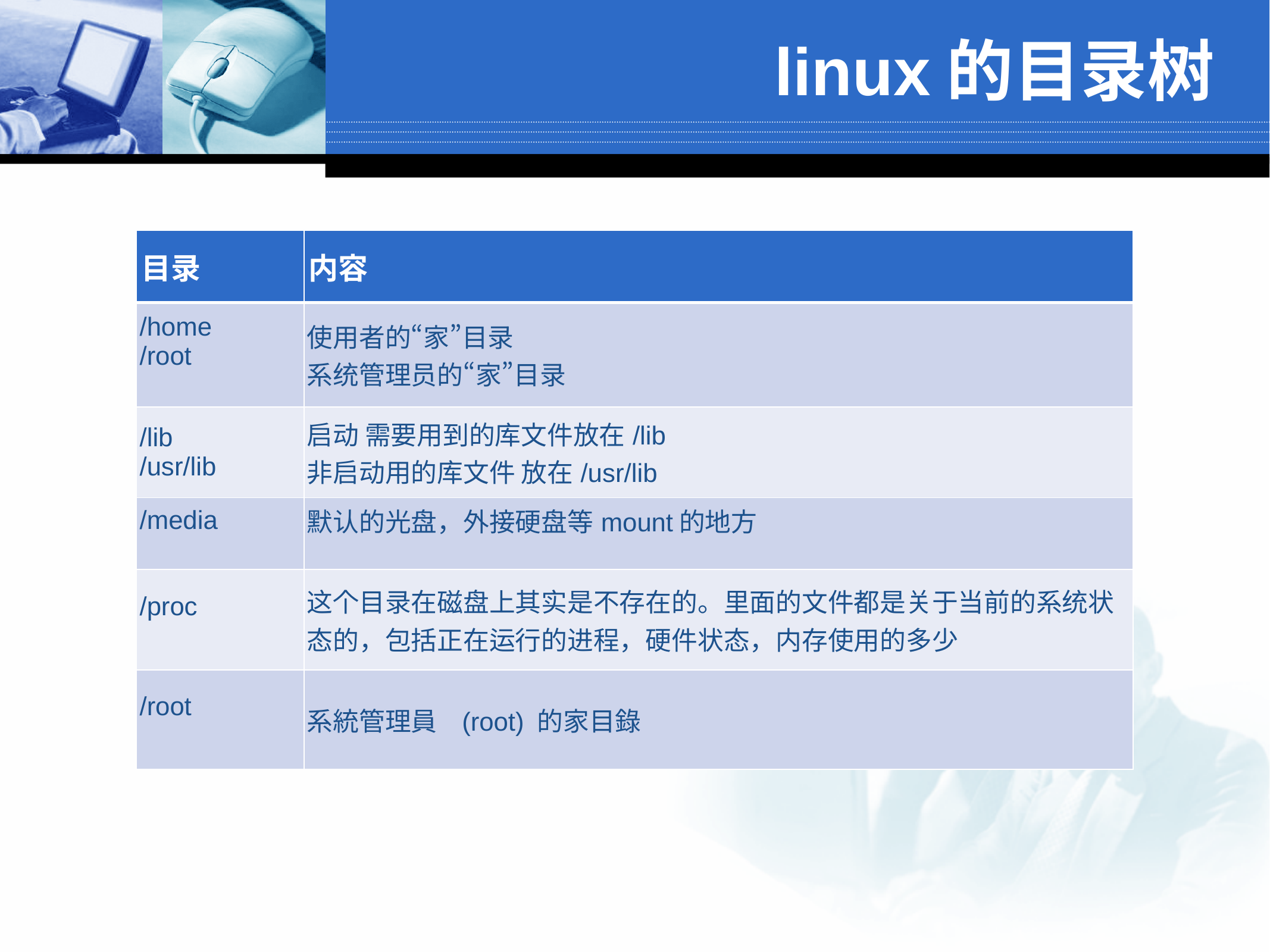

# linux的目录树
| 目录 | 内容 |
| --- | --- |
| /home /root | 使用者的“家”目录 系统管理员的“家”目录 |
| /lib /usr/lib | 启动 需要用到的库文件放在/lib 非启动用的库文件 放在/usr/lib |
| /media | 默认的光盘，外接硬盘等mount的地方 |
| /proc | 这个目录在磁盘上其实是不存在的。里面的文件都是关于当前的系统状态的，包括正在运行的进程，硬件状态，内存使用的多少 |
| /root | 系統管理員 (root) 的家目錄 |